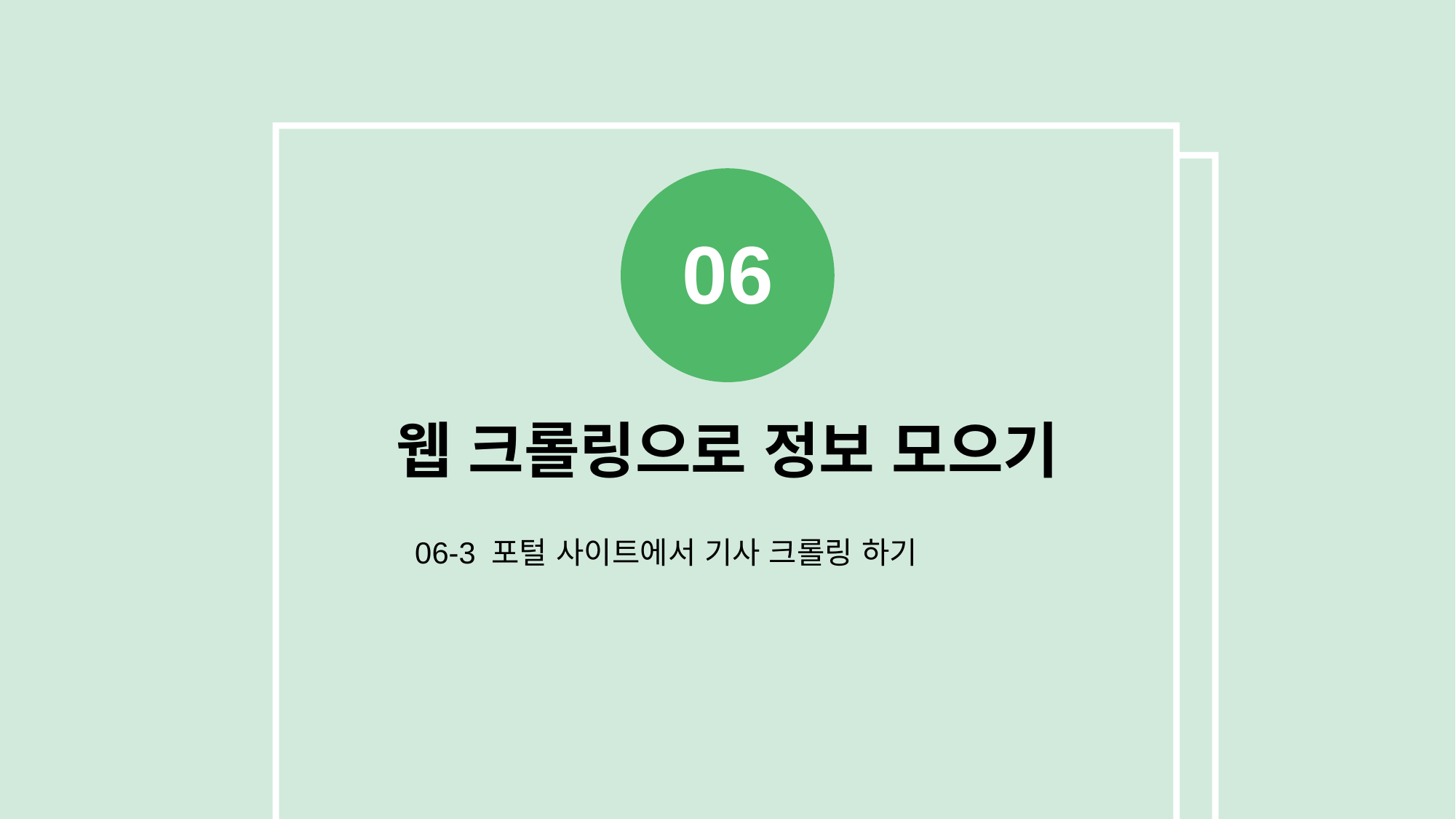

06
웹 크롤링으로 정보 모으기
06-3 포털 사이트에서 기사 크롤링 하기